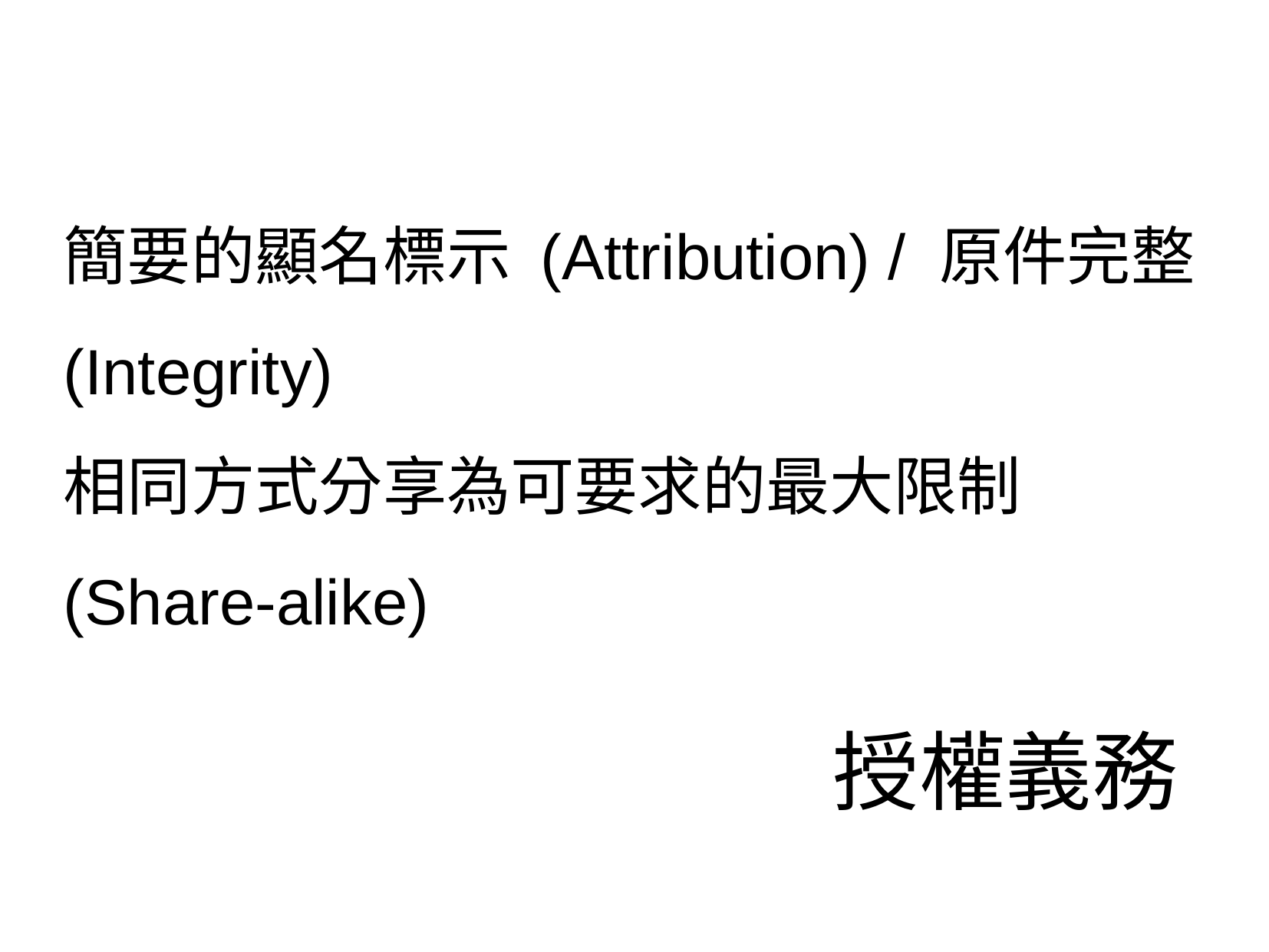

簡要的顯名標示 (Attribution) / 原件完整 (Integrity)
相同方式分享為可要求的最大限制 (Share-alike)
授權義務